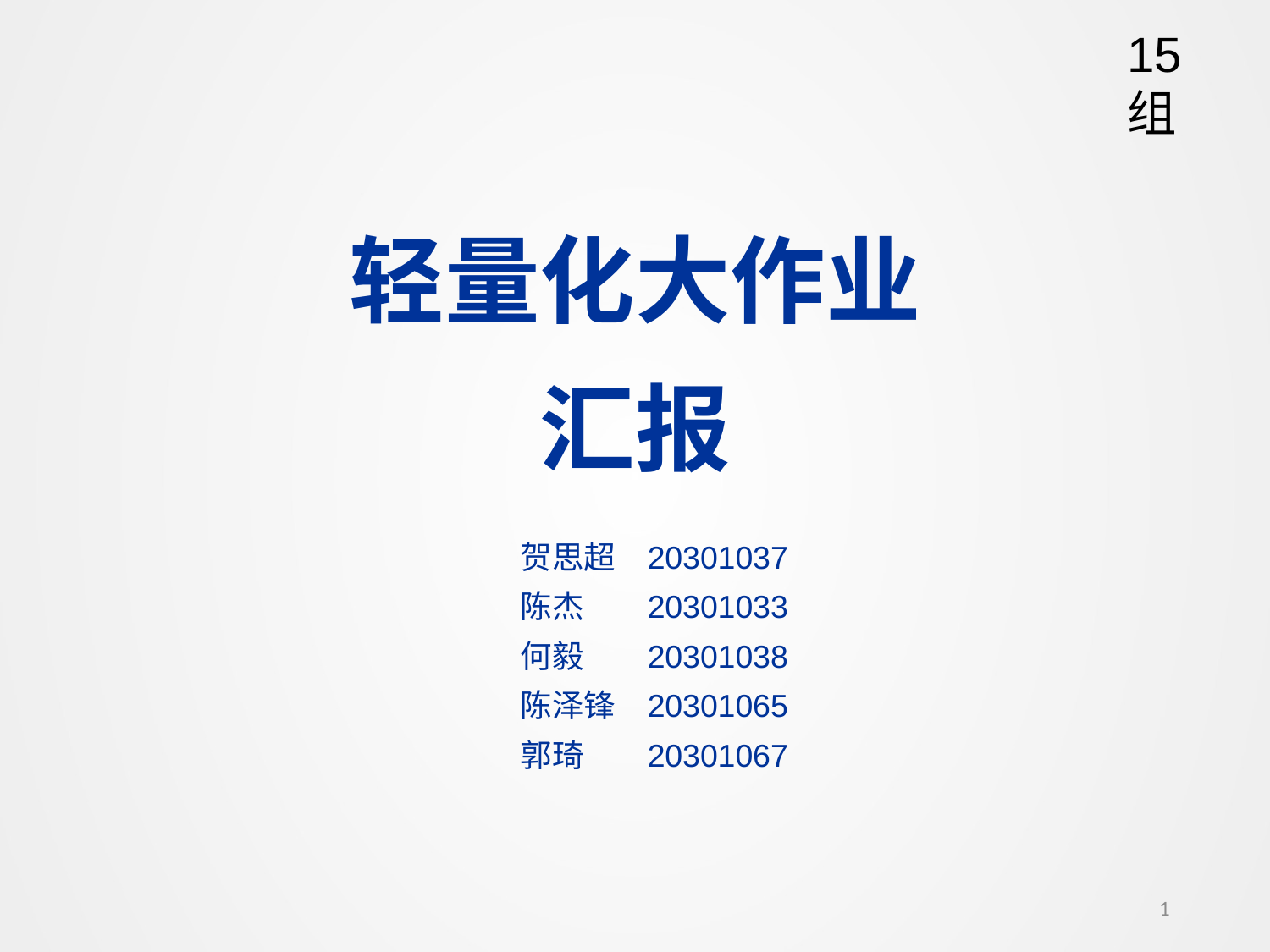

15组
轻量化大作业
汇报

贺思超	20301037
陈杰	20301033
何毅	20301038
陈泽锋	20301065
郭琦	20301067
1